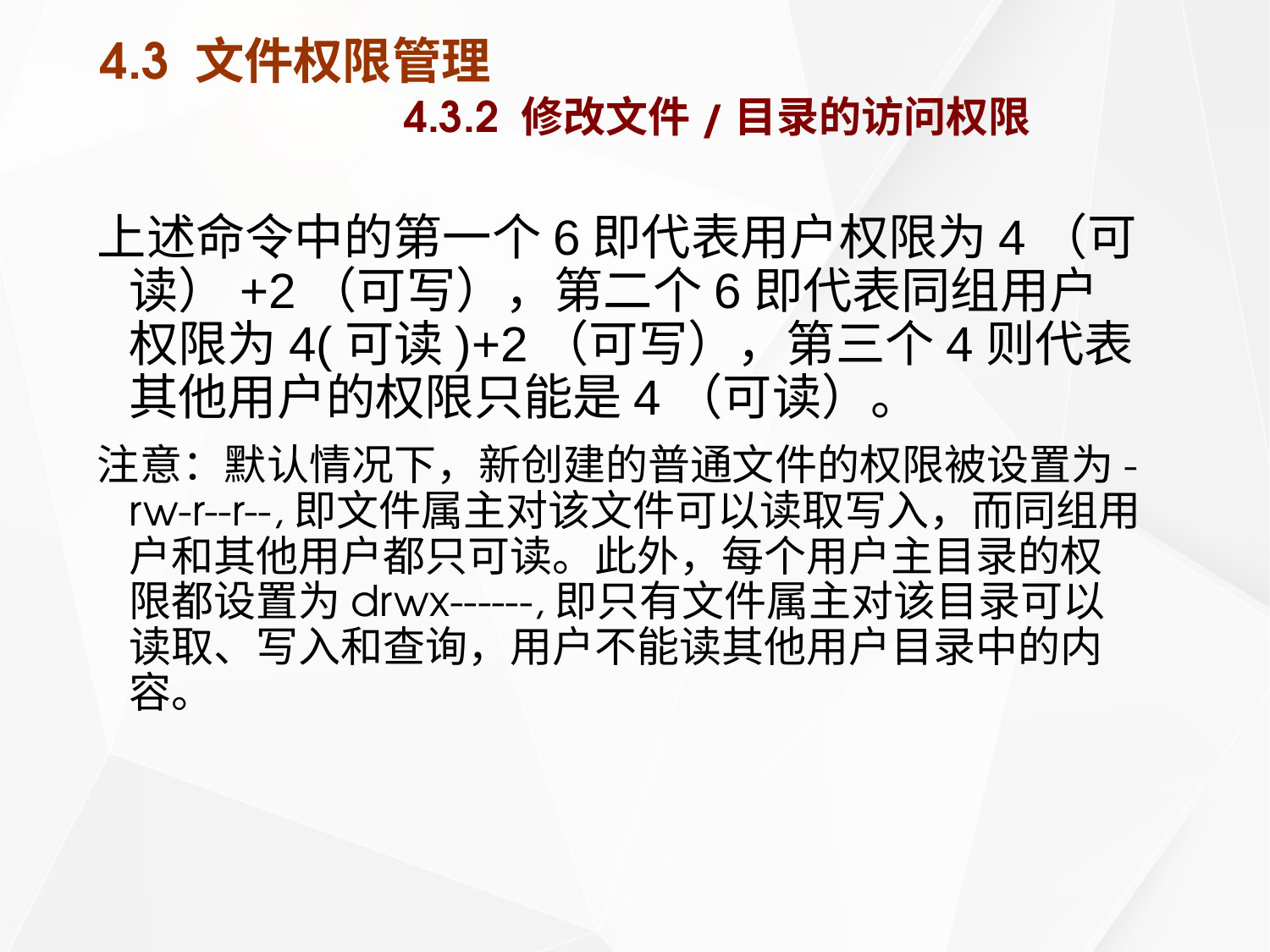

# 4.3 文件权限管理 4.3.2 修改文件/目录的访问权限
上述命令中的第一个6即代表用户权限为4（可读）+2（可写），第二个6即代表同组用户权限为4(可读)+2（可写），第三个4则代表其他用户的权限只能是4（可读）。
注意：默认情况下，新创建的普通文件的权限被设置为-rw-r--r--,即文件属主对该文件可以读取写入，而同组用户和其他用户都只可读。此外，每个用户主目录的权限都设置为drwx------,即只有文件属主对该目录可以读取、写入和查询，用户不能读其他用户目录中的内容。